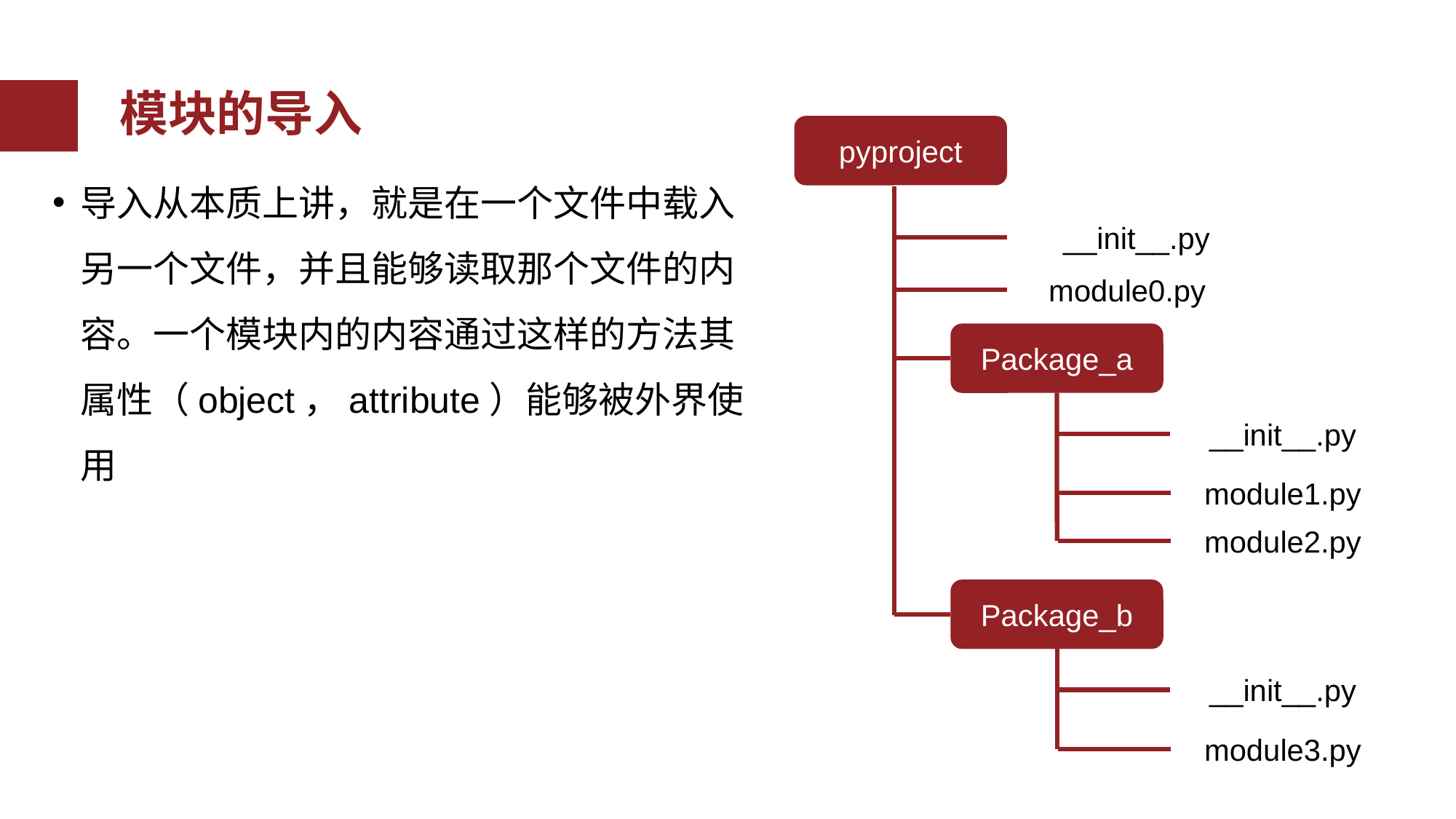

模块的导入

pyproject
__init__.py
module0.py
Package_a
__init__.py
module1.py
module2.py
Package_b
__init__.py
module3.py
导入从本质上讲，就是在一个文件中载入另一个文件，并且能够读取那个文件的内容。一个模块内的内容通过这样的方法其属性（object，attribute）能够被外界使用